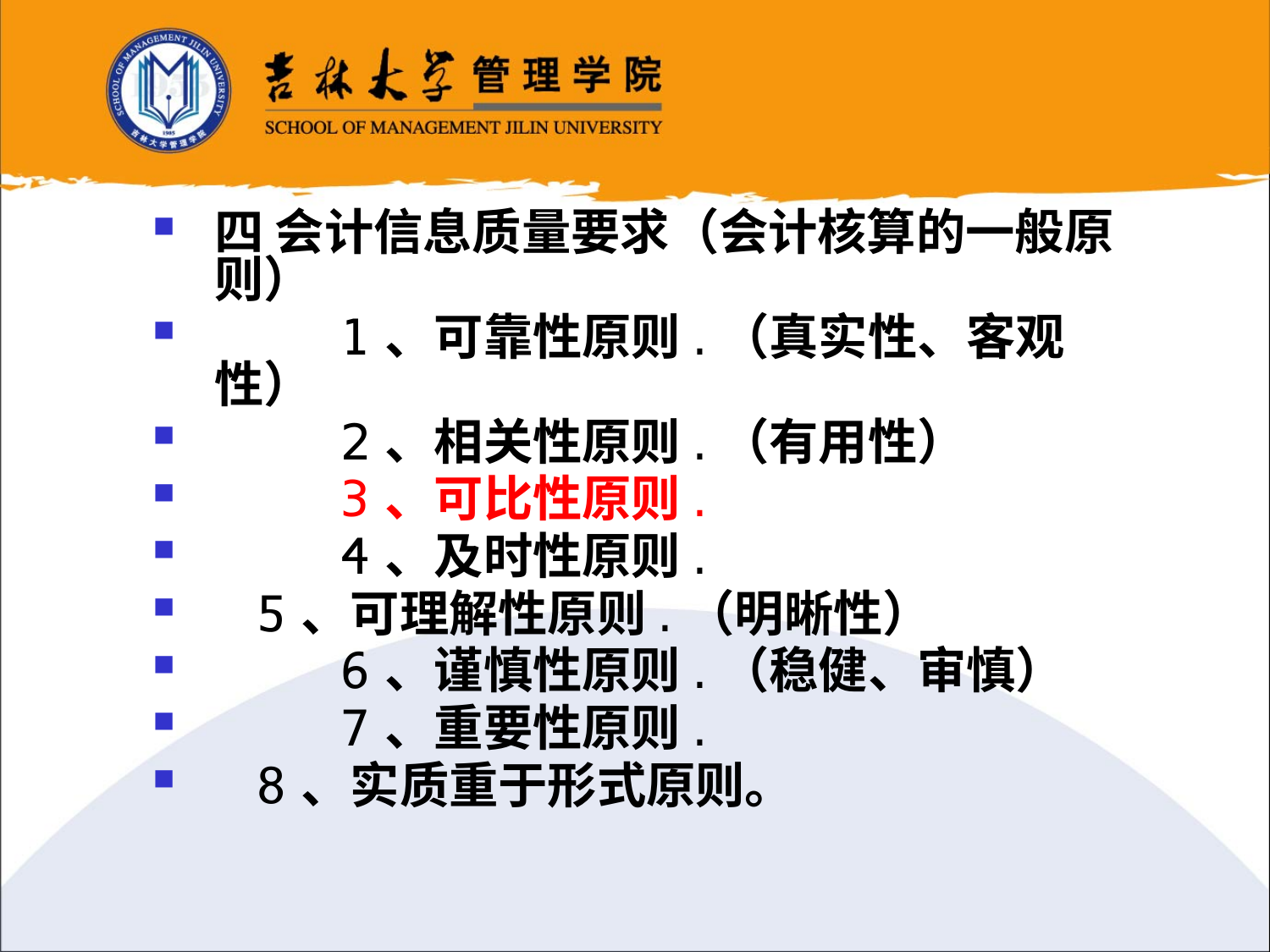

四 会计信息质量要求（会计核算的一般原则）
	1、可靠性原则.（真实性、客观性）
	2、相关性原则.（有用性）
	3、可比性原则.
	4、及时性原则.
   5、可理解性原则.（明晰性）
	6、谨慎性原则.（稳健、审慎）
	7、重要性原则.
   8、实质重于形式原则。

11